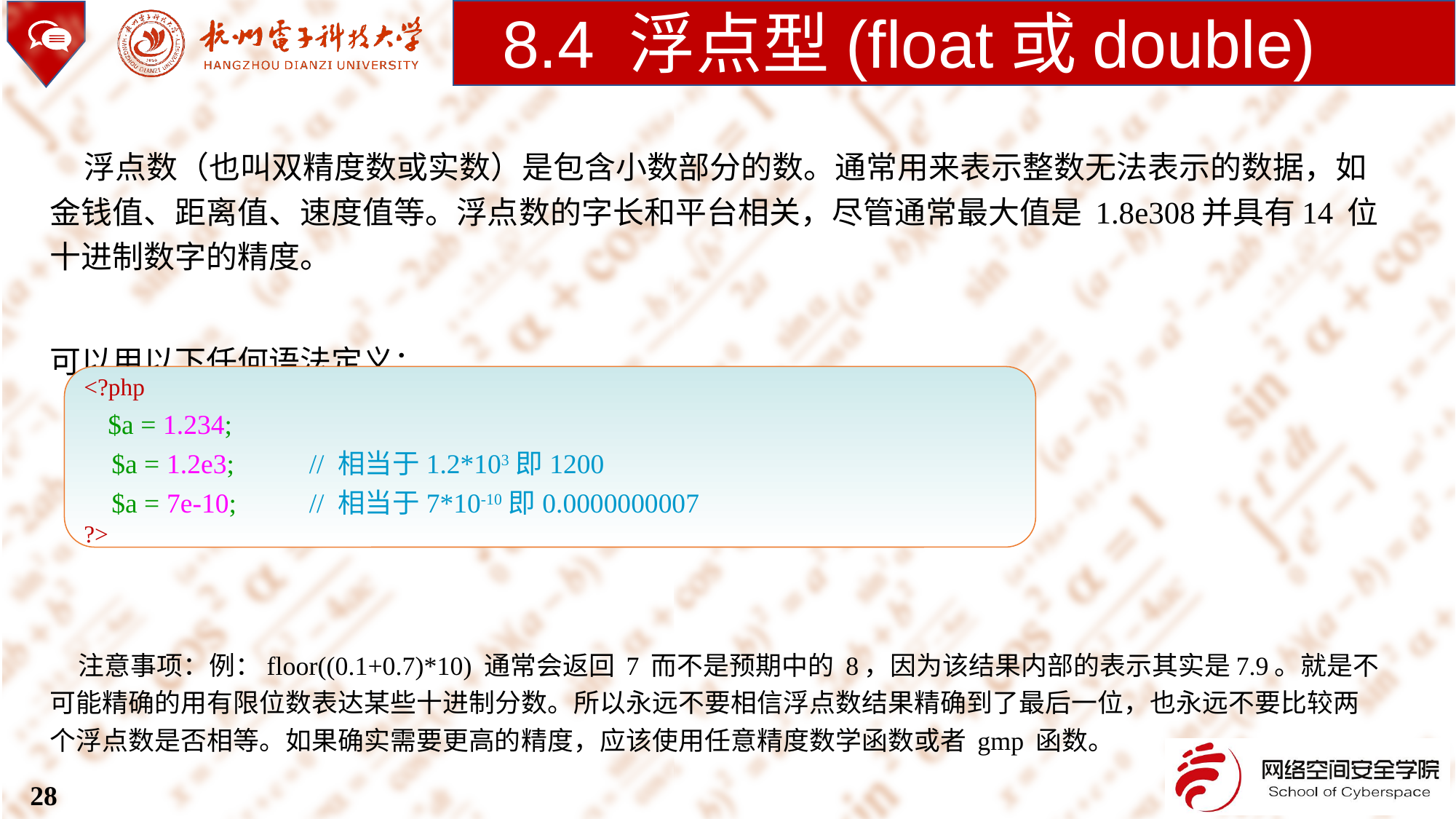

8.4 浮点型(float或double)
    浮点数（也叫双精度数或实数）是包含小数部分的数。通常用来表示整数无法表示的数据，如金钱值、距离值、速度值等。浮点数的字长和平台相关，尽管通常最大值是 1.8e308并具有14 位十进制数字的精度。

可以用以下任何语法定义：

    注意事项：例：floor((0.1+0.7)*10) 通常会返回 7 而不是预期中的 8，因为该结果内部的表示其实是7.9。就是不可能精确的用有限位数表达某些十进制分数。所以永远不要相信浮点数结果精确到了最后一位，也永远不要比较两个浮点数是否相等。如果确实需要更高的精度，应该使用任意精度数学函数或者 gmp 函数。
<?php
    $a = 1.234;
    $a = 1.2e3;	 // 相当于1.2*103即1200
    $a = 7e-10;	 // 相当于7*10-10即0.0000000007
?>
28